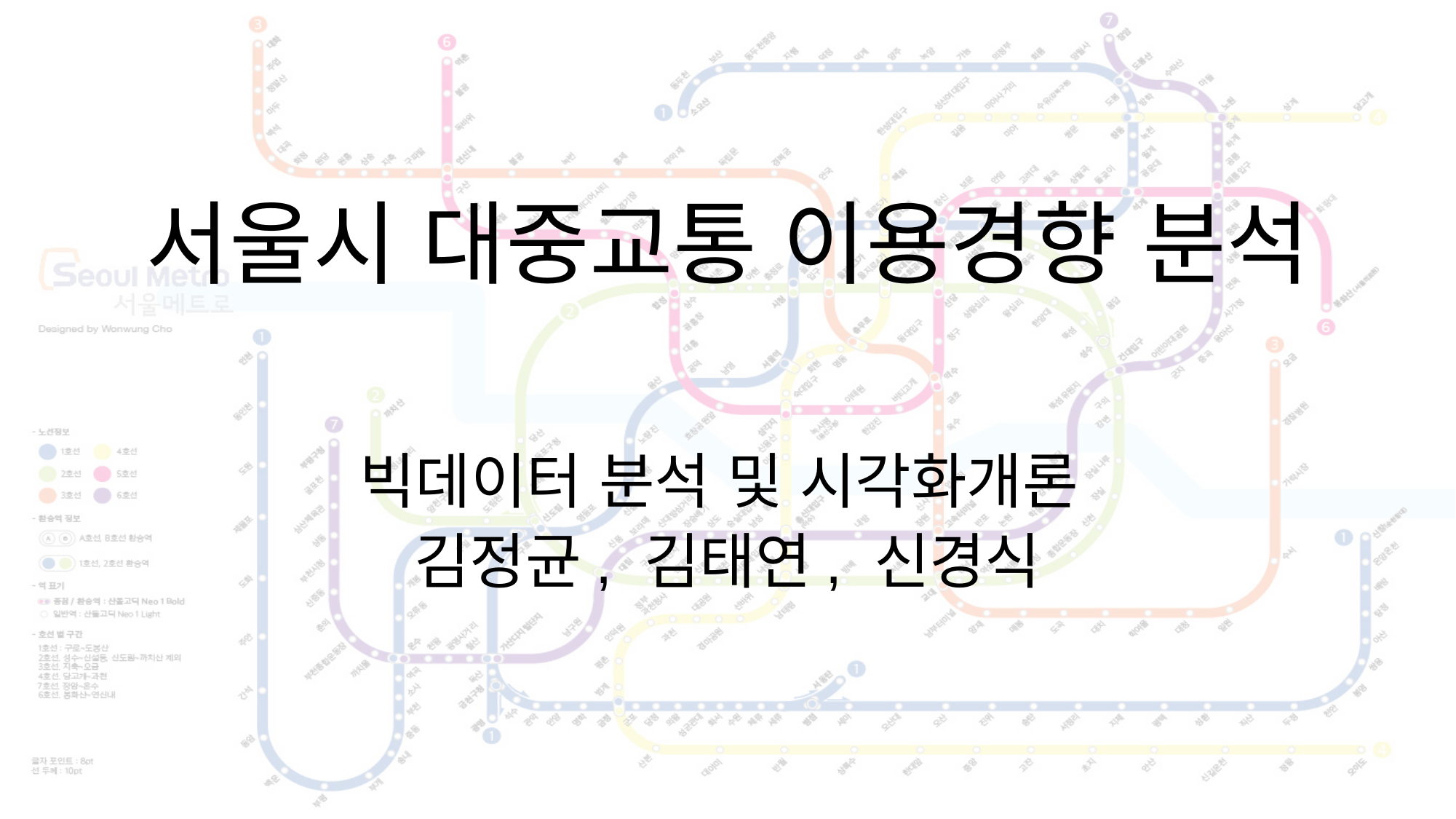

# 서울시 대중교통 이용경향 분석
빅데이터 분석 및 시각화개론
김정균, 김태연, 신경식